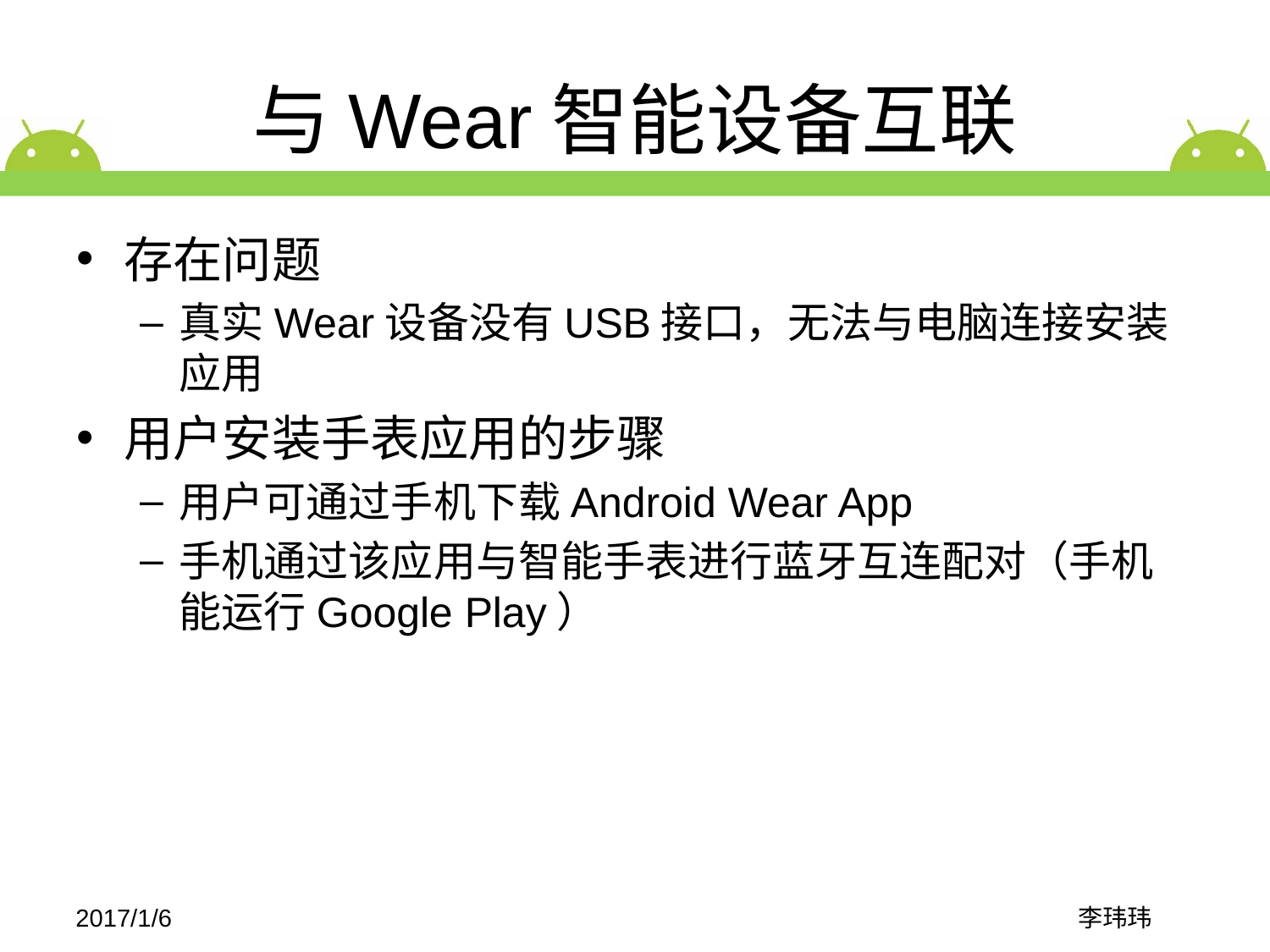

# 与Wear智能设备互联
存在问题
真实Wear设备没有USB接口，无法与电脑连接安装应用
用户安装手表应用的步骤
用户可通过手机下载Android Wear App
手机通过该应用与智能手表进行蓝牙互连配对（手机能运行Google Play）